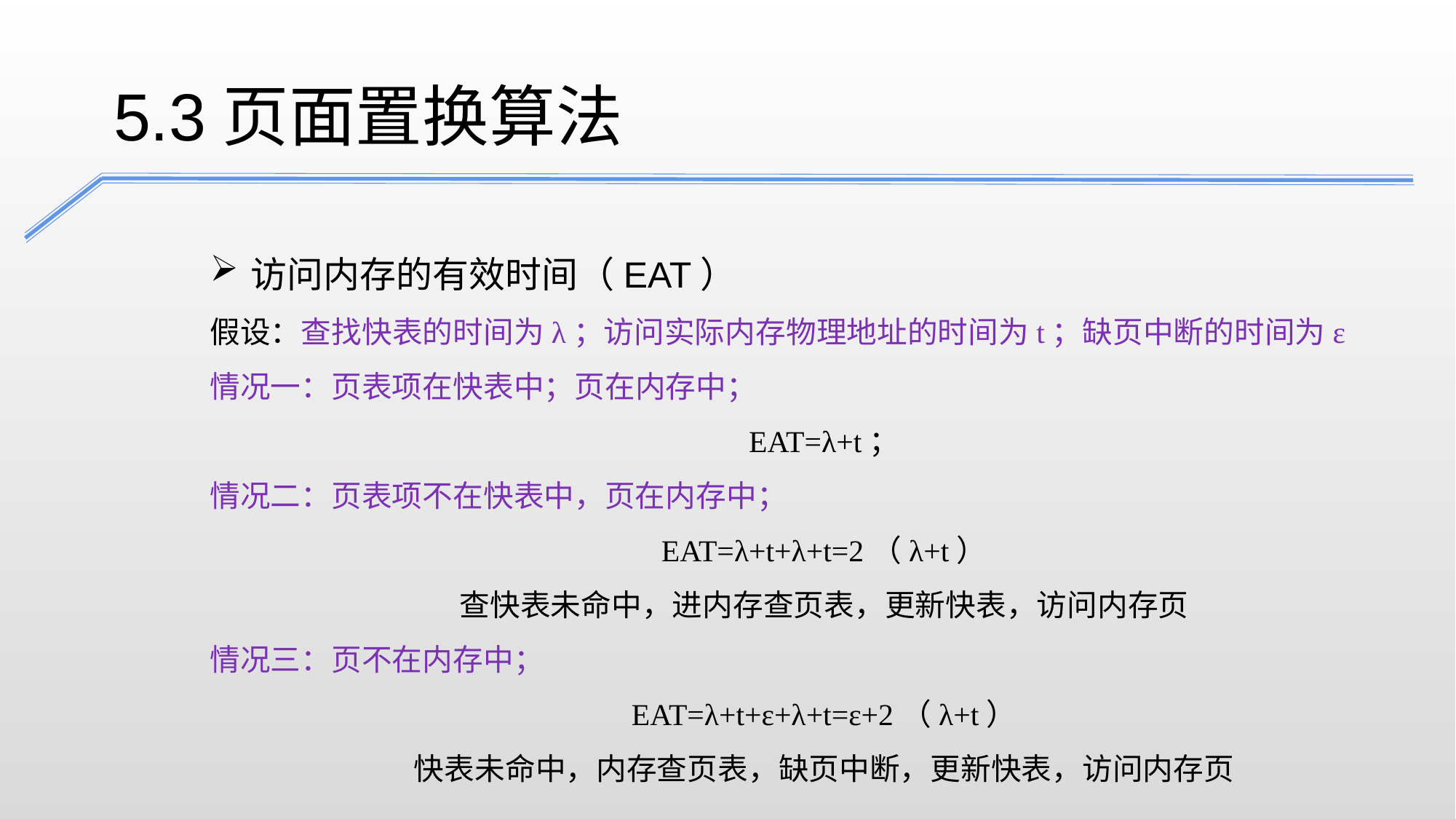

5.3页面置换算法
访问内存的有效时间（EAT）
假设：查找快表的时间为λ；访问实际内存物理地址的时间为t；缺页中断的时间为ε
情况一：页表项在快表中；页在内存中；
EAT=λ+t；
情况二：页表项不在快表中，页在内存中；
EAT=λ+t+λ+t=2（λ+t）
查快表未命中，进内存查页表，更新快表，访问内存页
情况三：页不在内存中；
EAT=λ+t+ε+λ+t=ε+2（λ+t）
快表未命中，内存查页表，缺页中断，更新快表，访问内存页